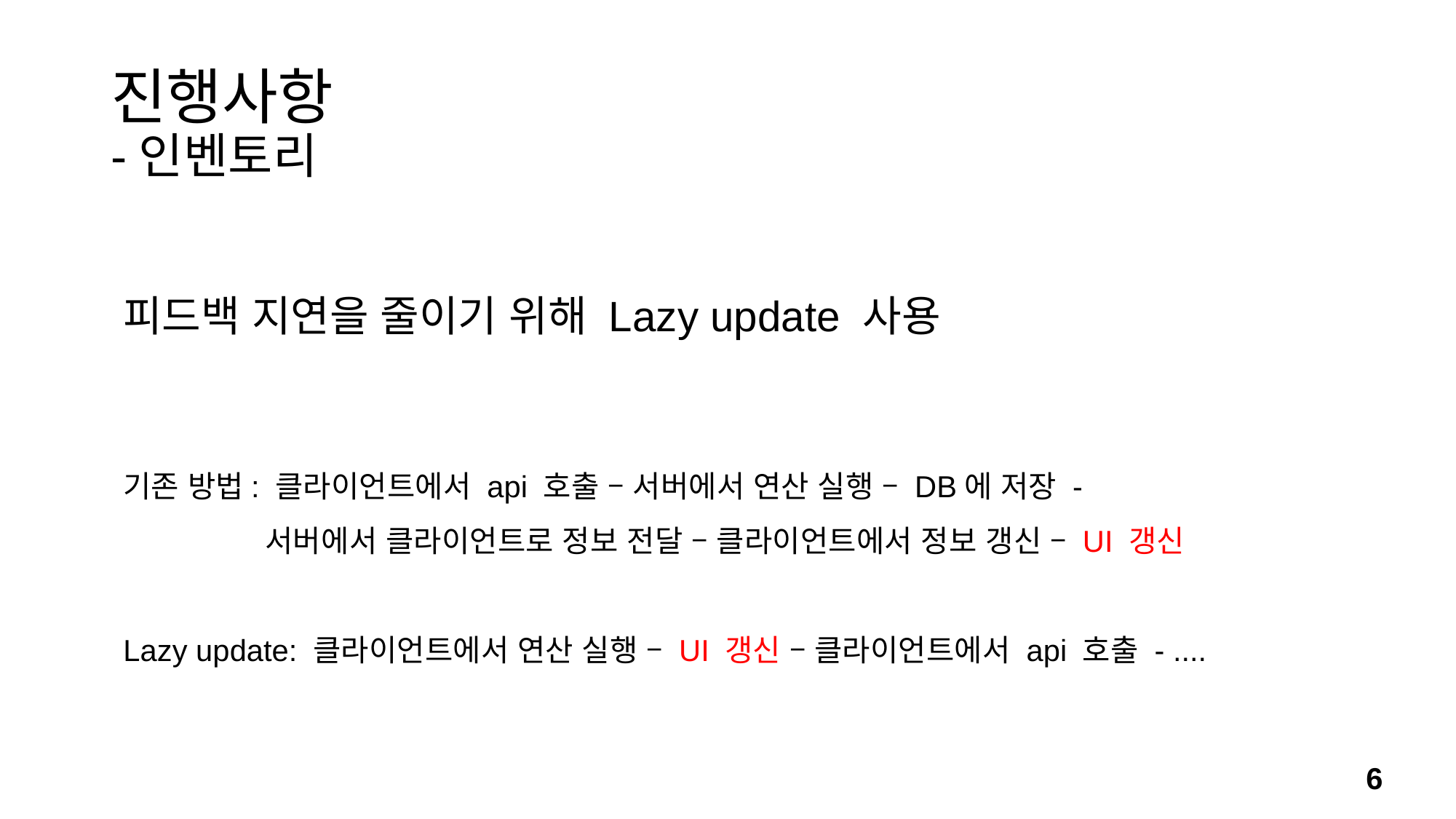

# 진행사항 -인벤토리
피드백 지연을 줄이기 위해 Lazy update 사용

기존 방법: 클라이언트에서 api 호출 – 서버에서 연산 실행 – DB에 저장 -
	   서버에서 클라이언트로 정보 전달 – 클라이언트에서 정보 갱신 – UI 갱신

Lazy update: 클라이언트에서 연산 실행 – UI 갱신 – 클라이언트에서 api 호출 - ....